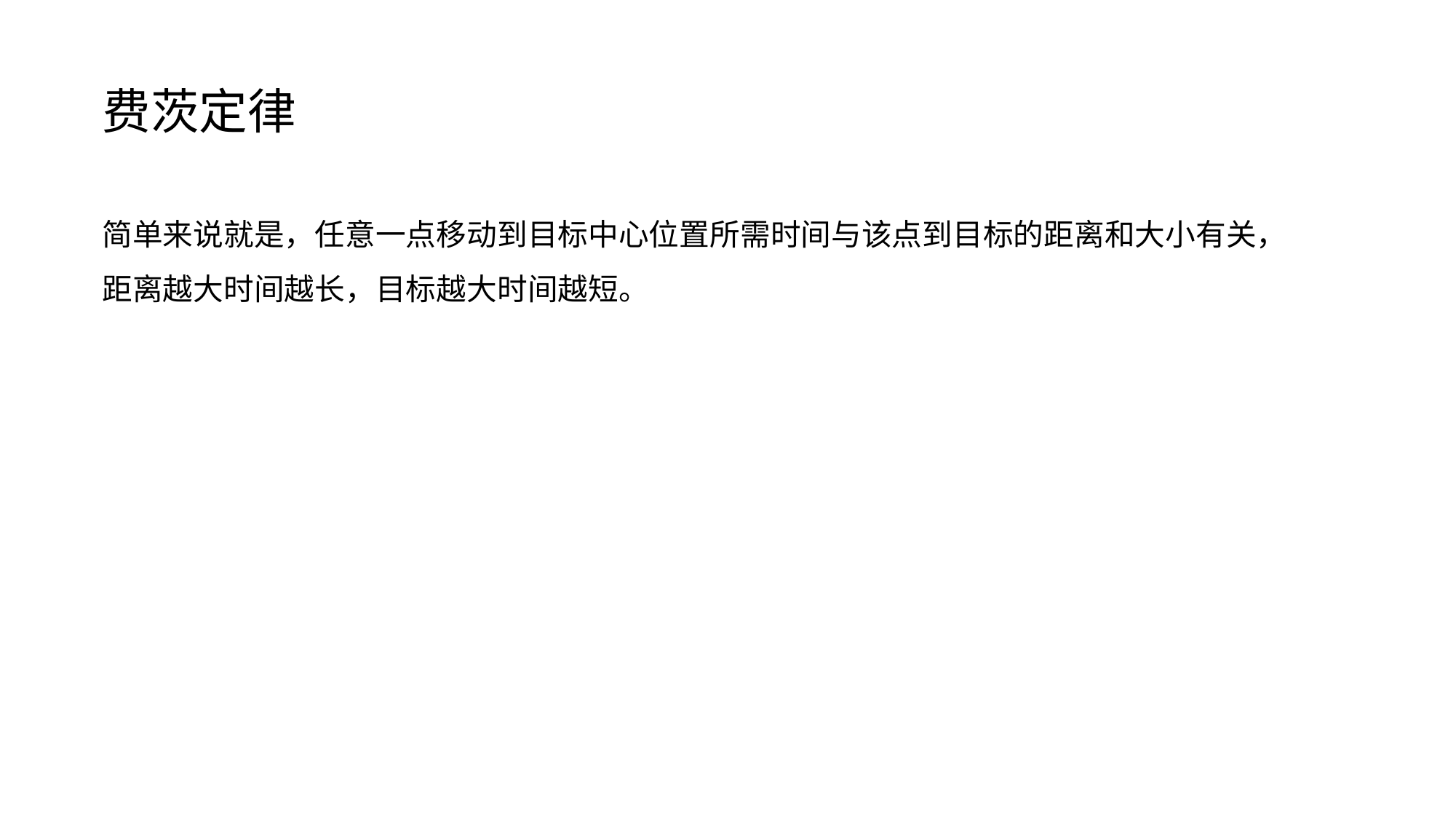

费茨定律

简单来说就是，任意一点移动到目标中心位置所需时间与该点到目标的距离和大小有关，距离越大时间越长，目标越大时间越短。